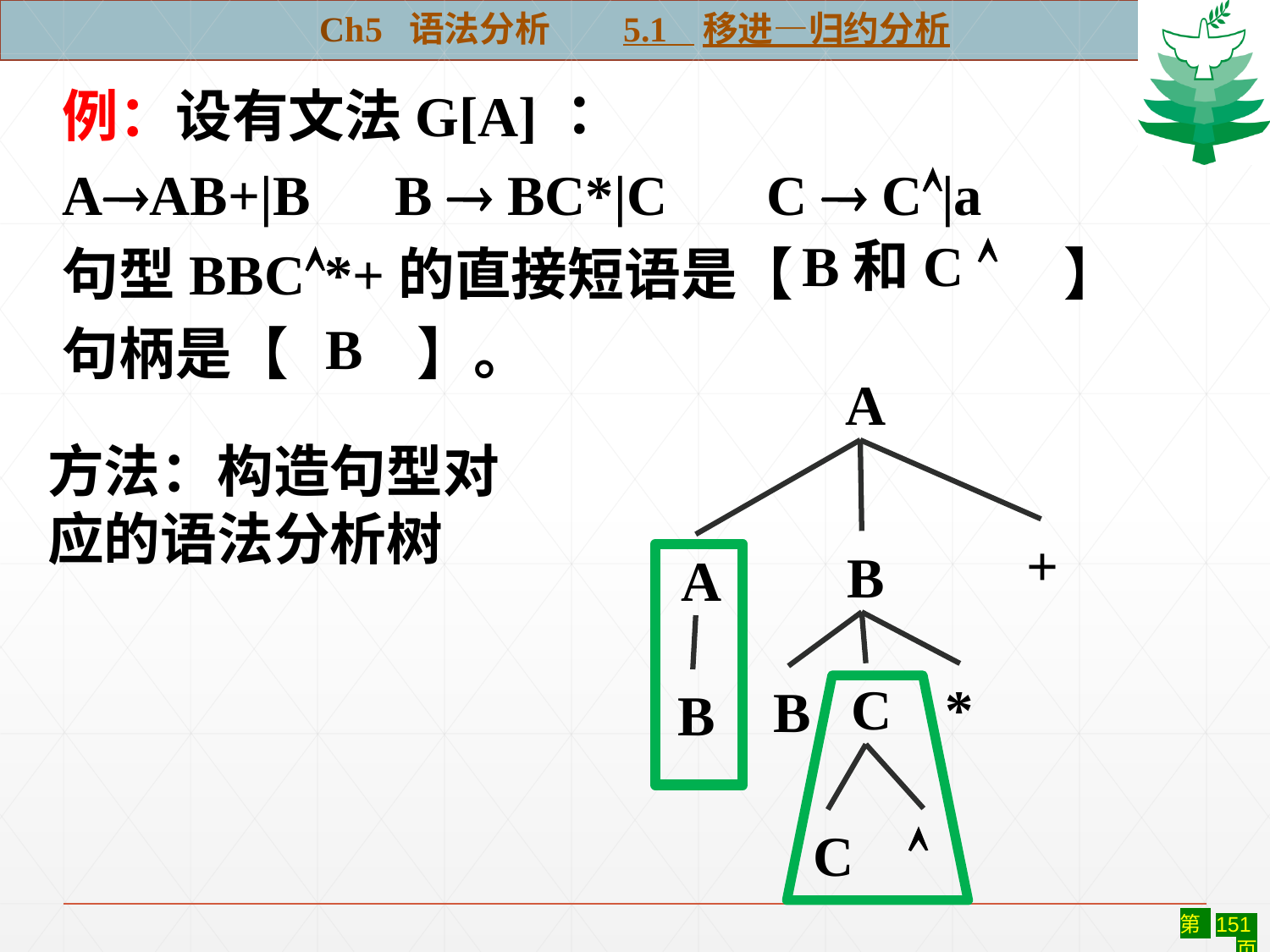

Ch5  语法分析        5.1   移进—归约分析
例：设有文法G[A]：
A→AB+|B      B → BC*|C       C → C∧|a
句型BBC∧*+的直接短语是【                     】
句柄是【          】。

B和C ∧
B
A
+
B
A
C
*
B
B
∧
C
方法：构造句型对应的语法分析树